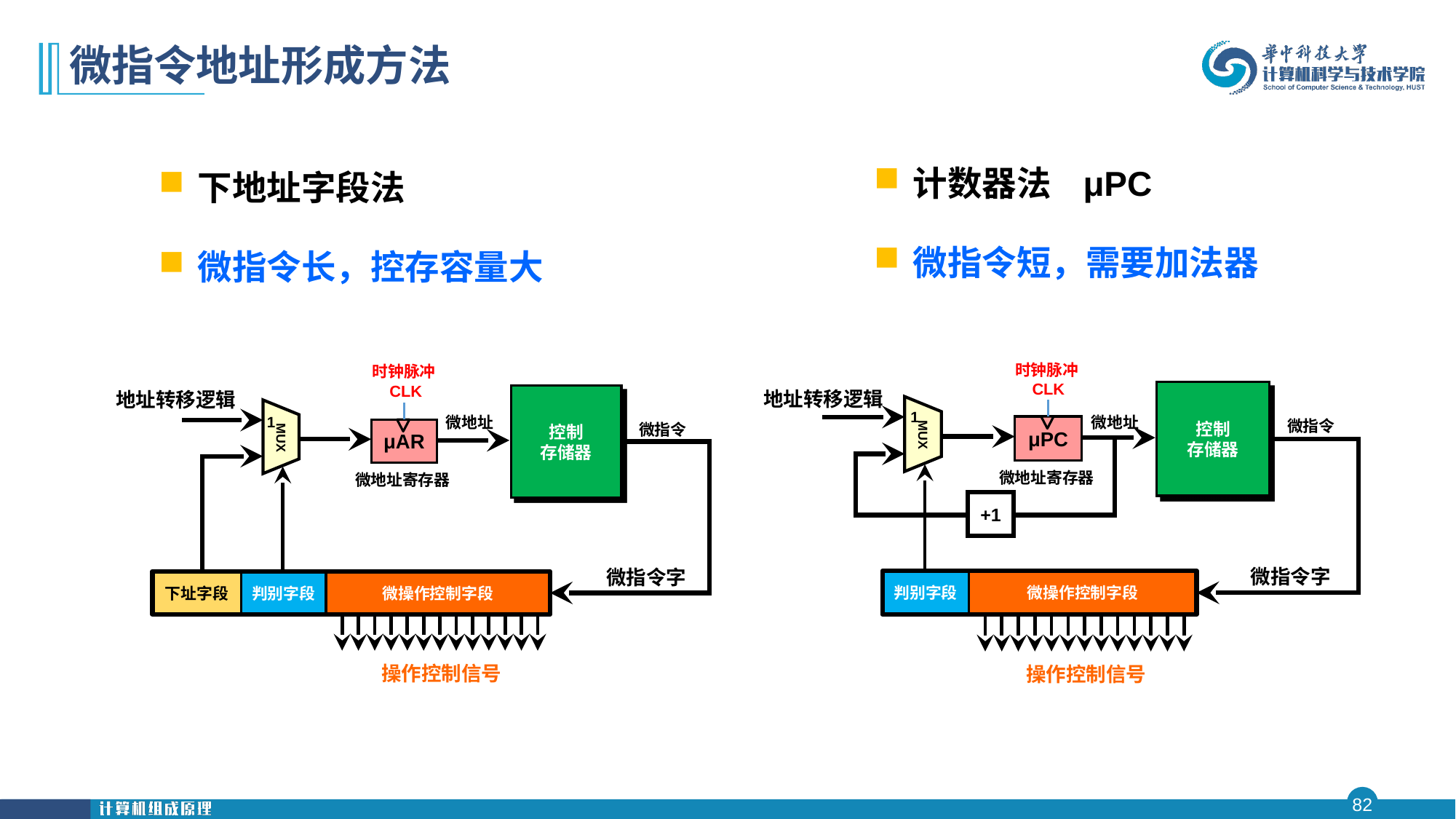

# 微指令地址形成方法
计数器法   μPC
微指令短，需要加法器
下地址字段法
微指令长，控存容量大

时钟脉冲CLK
地址转移逻辑
控制
存储器
1

MUX
微地址
微指令
μPC

微地址寄存器
+1
微指令字
判别字段

微操作控制字段
操作控制信号
时钟脉冲CLK
地址转移逻辑
控制
存储器
1

MUX
微地址
微指令
μAR

微地址寄存器
微指令字
下址字段

判别字段
微操作控制字段
操作控制信号